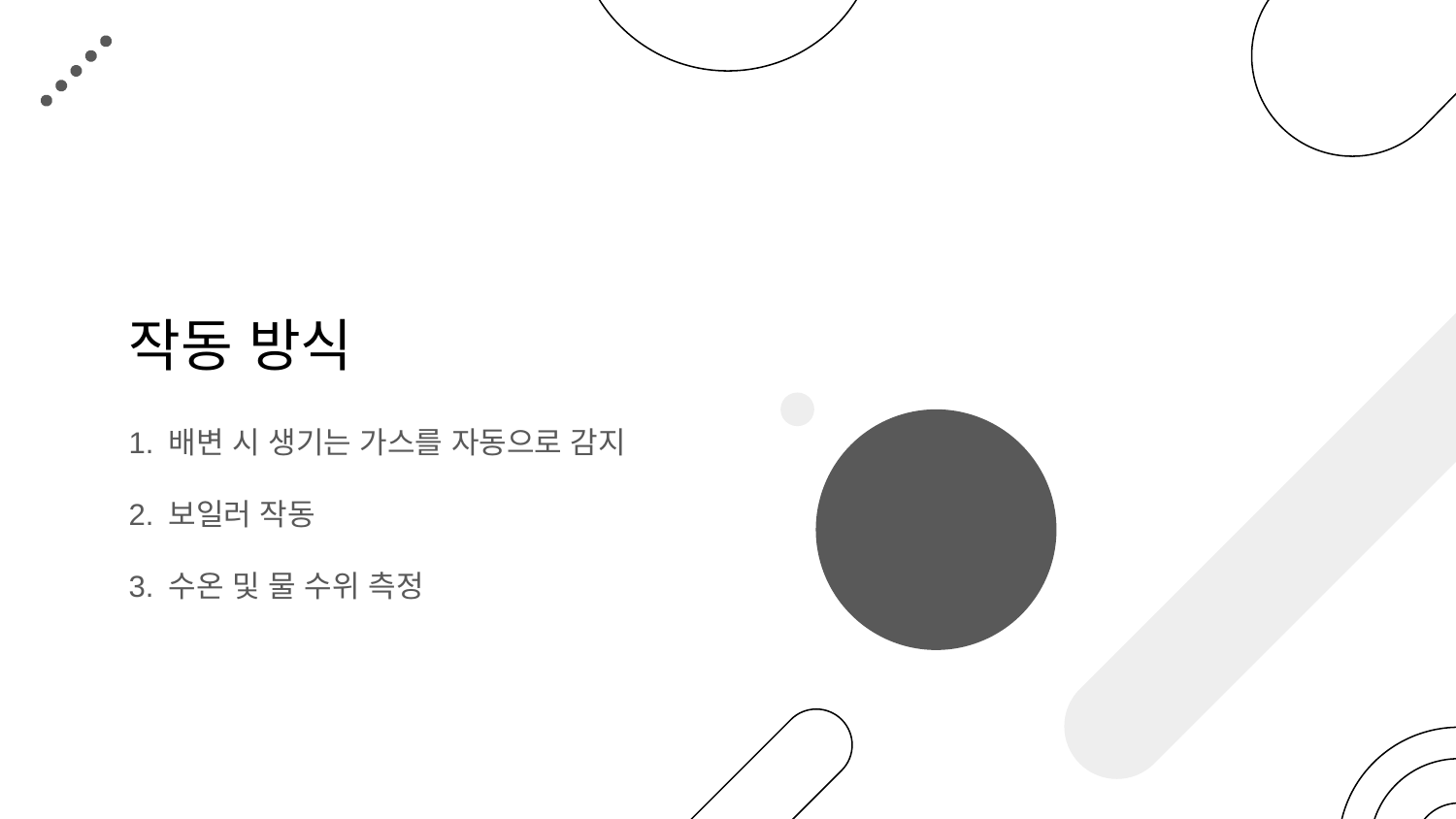

# 작동 방식

1. 배변 시 생기는 가스를 자동으로 감지

2. 보일러 작동

3. 수온 및 물 수위 측정